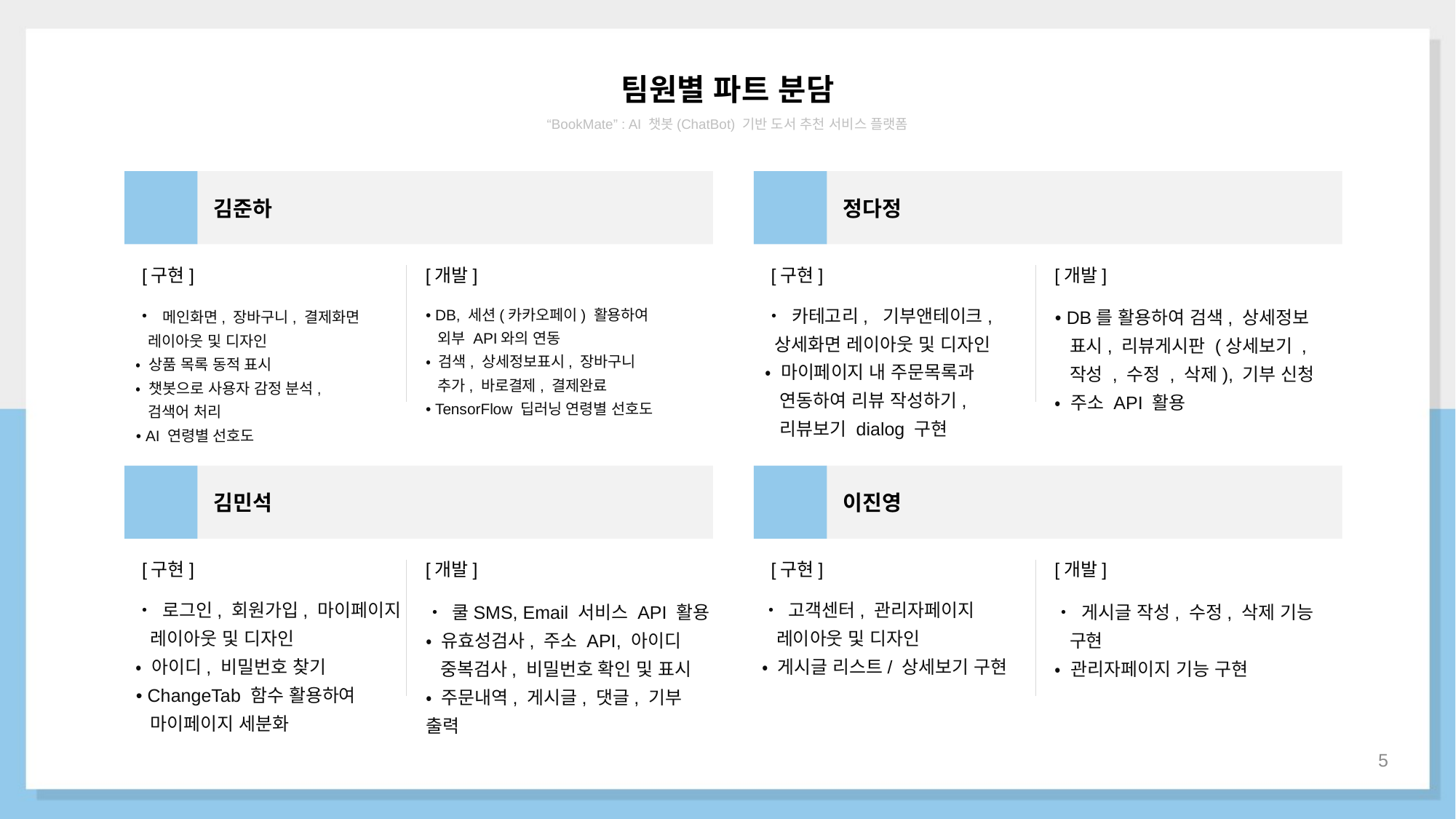

팀원별 파트 분담
“BookMate” : AI 챗봇(ChatBot) 기반 도서 추천 서비스 플랫폼
1
김준하
[구현]
[개발]
• 메인화면, 장바구니, 결제화면
  레이아웃 및 디자인
• 상품 목록 동적 표시
• 챗봇으로 사용자 감정 분석,
  검색어 처리
• AI 연령별 선호도

• DB, 세션(카카오페이) 활용하여
  외부 API와의 연동
• 검색, 상세정보표시, 장바구니
  추가, 바로결제, 결제완료
• TensorFlow 딥러닝 연령별 선호도

2
정다정
[구현]
[개발]
• 카테고리,  기부앤테이크,
 상세화면 레이아웃 및 디자인
• 마이페이지 내 주문목록과
  연동하여 리뷰 작성하기,
  리뷰보기 dialog 구현
• DB를 활용하여 검색, 상세정보
  표시, 리뷰게시판 (상세보기 ,
  작성 , 수정 , 삭제), 기부 신청
• 주소 API 활용
3
김민석
[구현]
[개발]
• 로그인, 회원가입, 마이페이지
  레이아웃 및 디자인
• 아이디, 비밀번호 찾기
• ChangeTab 함수 활용하여
  마이페이지 세분화
• 쿨SMS, Email 서비스 API 활용
• 유효성검사, 주소 API, 아이디
  중복검사, 비밀번호 확인 및 표시
• 주문내역, 게시글, 댓글, 기부 출력
4
이진영
[구현]
[개발]
• 고객센터, 관리자페이지
  레이아웃 및 디자인
• 게시글 리스트/ 상세보기 구현
• 게시글 작성, 수정, 삭제 기능
  구현
• 관리자페이지 기능 구현
5